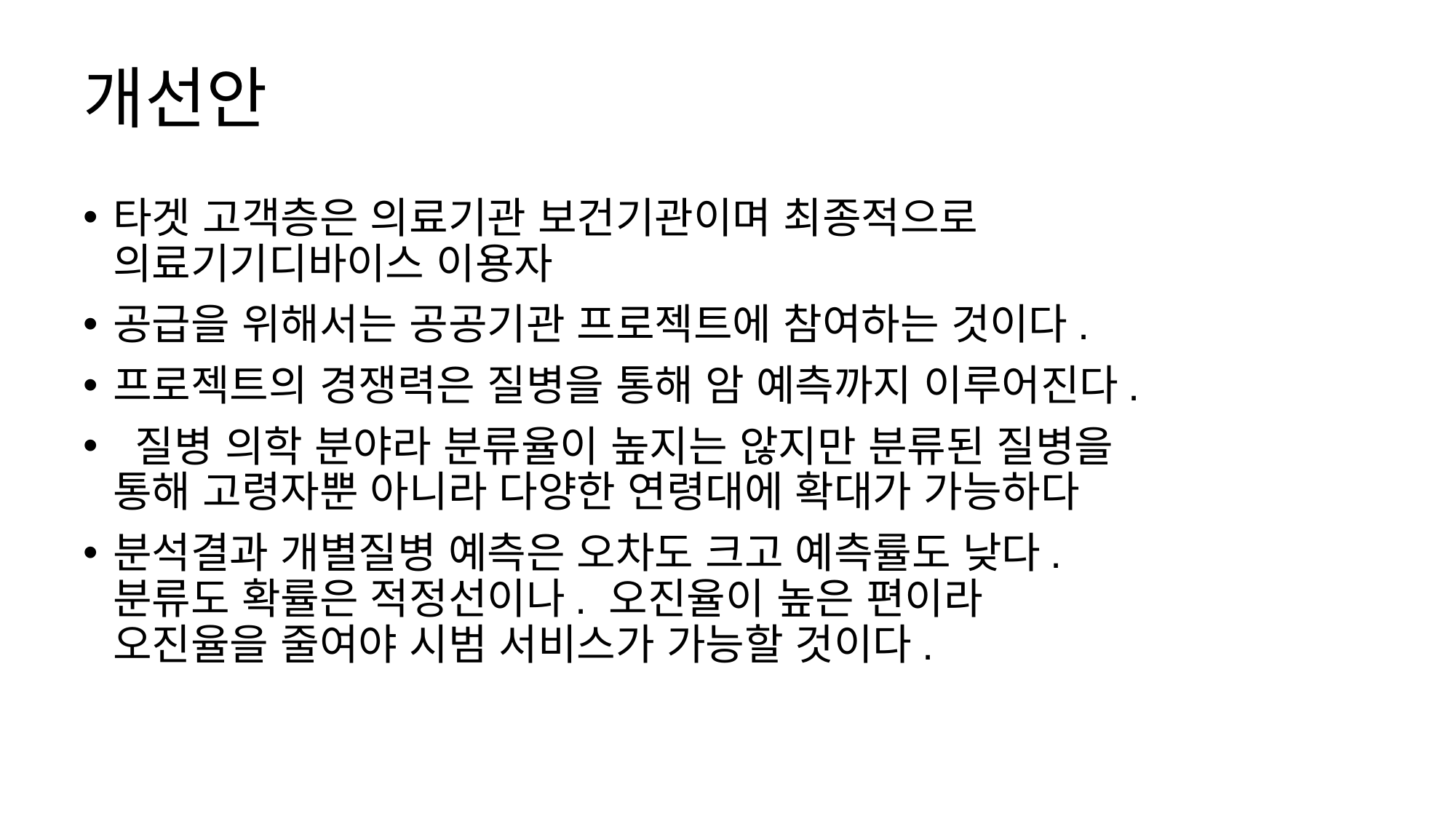

# 개선안
타겟 고객층은 의료기관 보건기관이며 최종적으로 의료기기디바이스 이용자
공급을 위해서는 공공기관 프로젝트에 참여하는 것이다.
프로젝트의 경쟁력은 질병을 통해 암 예측까지 이루어진다.
 질병 의학 분야라 분류율이 높지는 않지만 분류된 질병을 통해 고령자뿐 아니라 다양한 연령대에 확대가 가능하다
분석결과 개별질병 예측은 오차도 크고 예측률도 낮다. 분류도 확률은 적정선이나. 오진율이 높은 편이라 오진율을 줄여야 시범 서비스가 가능할 것이다.